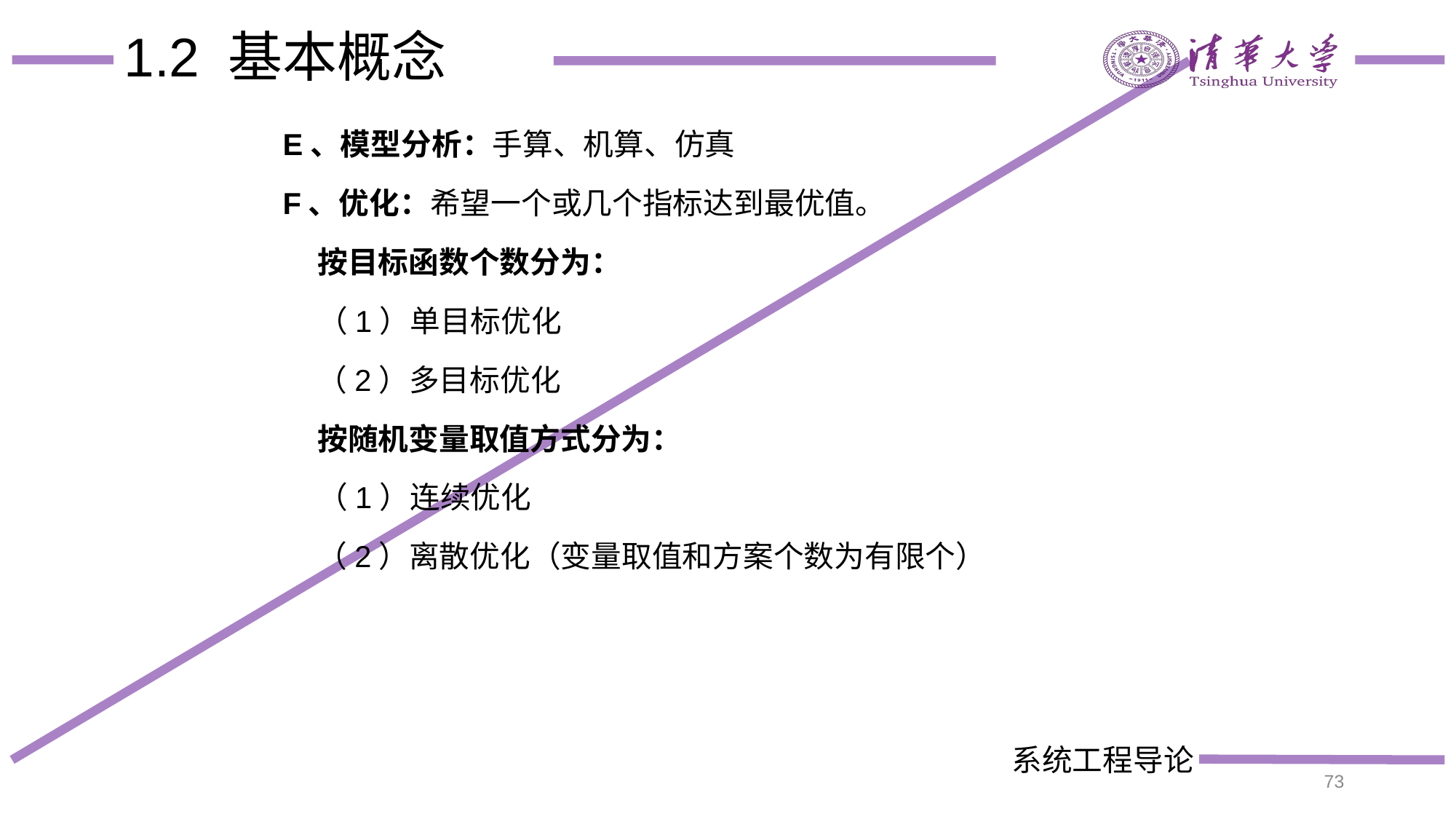

# 1.2 基本概念
E、模型分析：手算、机算、仿真
F、优化：希望一个或几个指标达到最优值。
    按目标函数个数分为：
    （1）单目标优化
    （2）多目标优化
    按随机变量取值方式分为：
    （1）连续优化
    （2）离散优化（变量取值和方案个数为有限个）
73